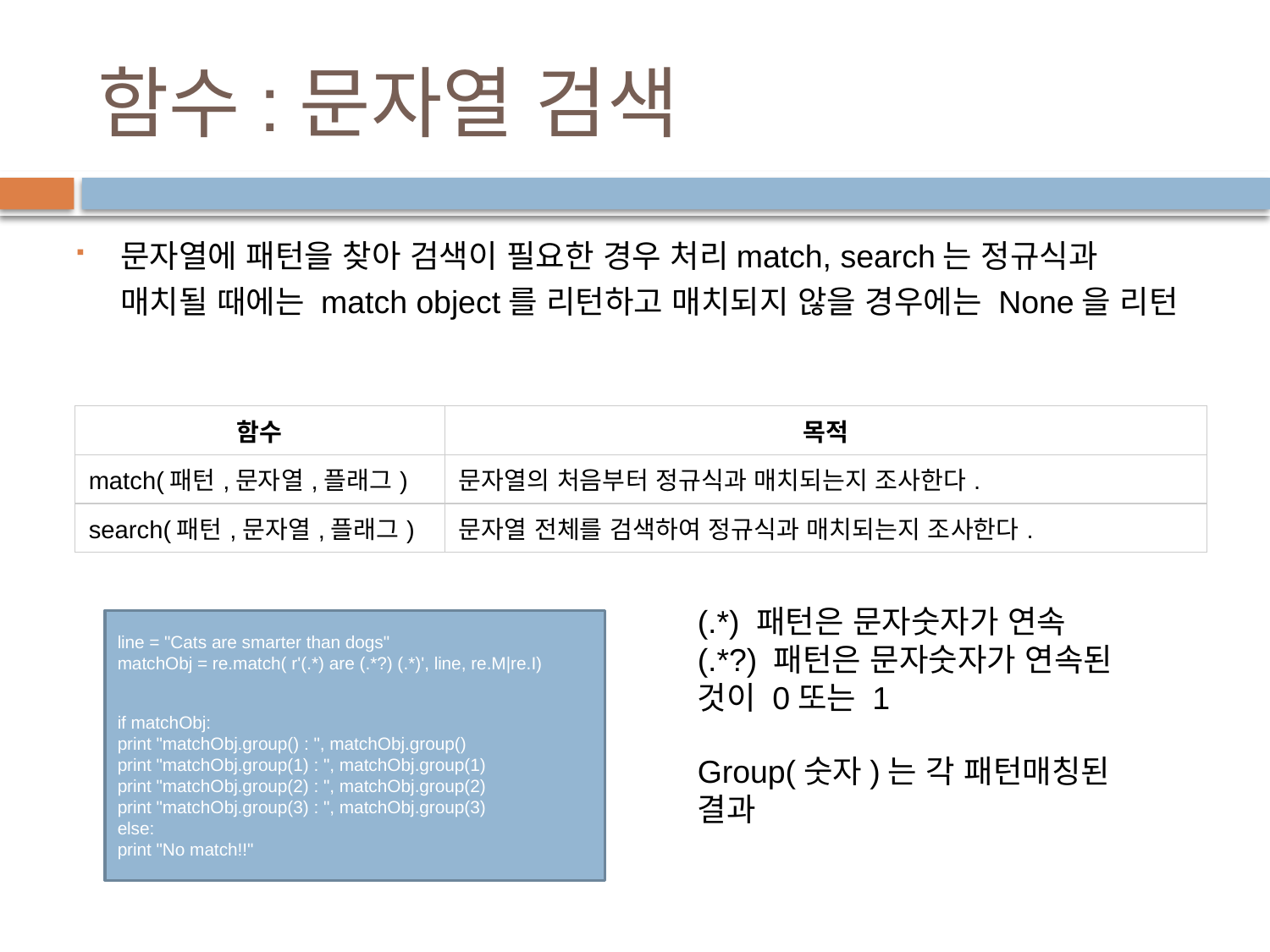

# 함수:문자열 검색
문자열에 패턴을 찾아 검색이 필요한 경우 처리match, search는 정규식과 매치될 때에는 match object를 리턴하고 매치되지 않을 경우에는 None을 리턴
| 함수 | 목적 |
| --- | --- |
| match(패턴,문자열,플래그) | 문자열의 처음부터 정규식과 매치되는지 조사한다. |
| search(패턴,문자열,플래그) | 문자열 전체를 검색하여 정규식과 매치되는지 조사한다. |
(.*) 패턴은 문자숫자가 연속
(.*?) 패턴은 문자숫자가 연속된 것이 0또는 1
line = "Cats are smarter than dogs"
matchObj = re.match( r'(.*) are (.*?) (.*)', line, re.M|re.I)

if matchObj:
print "matchObj.group() : ", matchObj.group()
print "matchObj.group(1) : ", matchObj.group(1)
print "matchObj.group(2) : ", matchObj.group(2)
print "matchObj.group(3) : ", matchObj.group(3)
else:
print "No match!!"
Group(숫자)는 각 패턴매칭된 결과